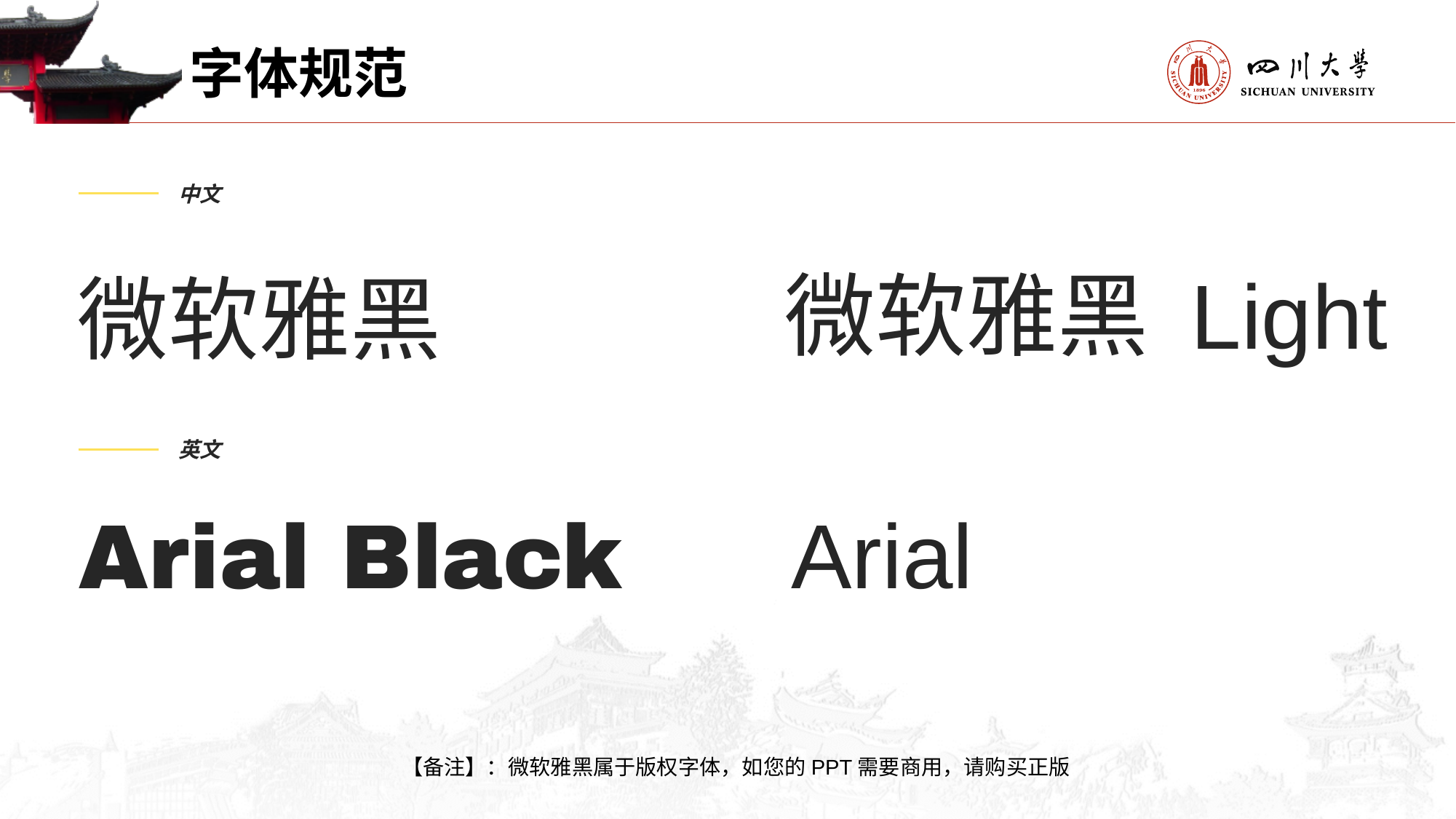

字体规范

中文
微软雅黑 Light
微软雅黑
英文
Arial
Arial Black
【备注】：微软雅黑属于版权字体，如您的PPT需要商用，请购买正版